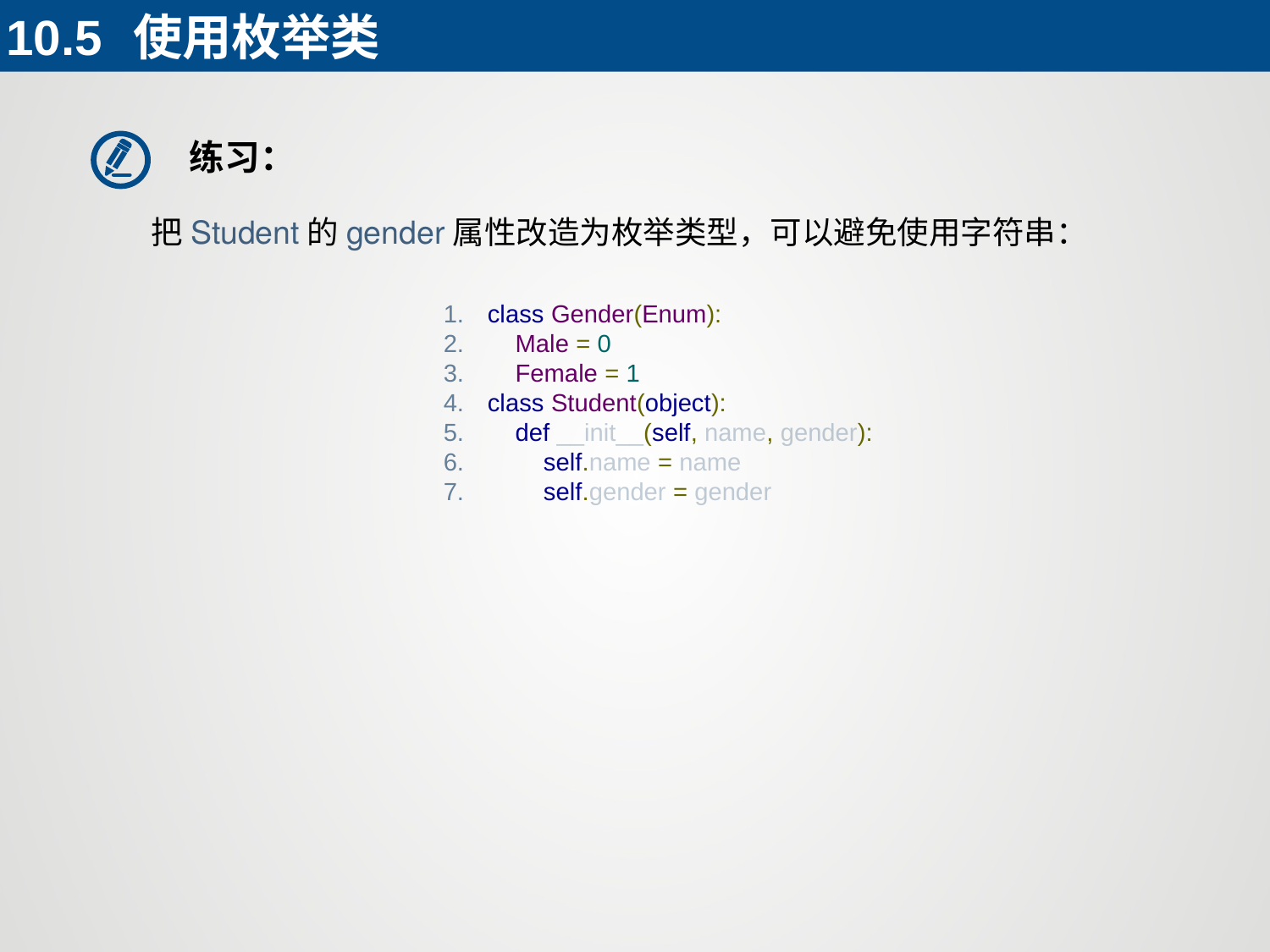

10.5	使用枚举类
练习：

        把Student的gender属性改造为枚举类型，可以避免使用字符串：
class Gender(Enum):
    Male = 0
    Female = 1
class Student(object):
    def __init__(self, name, gender):
        self.name = name
        self.gender = gender